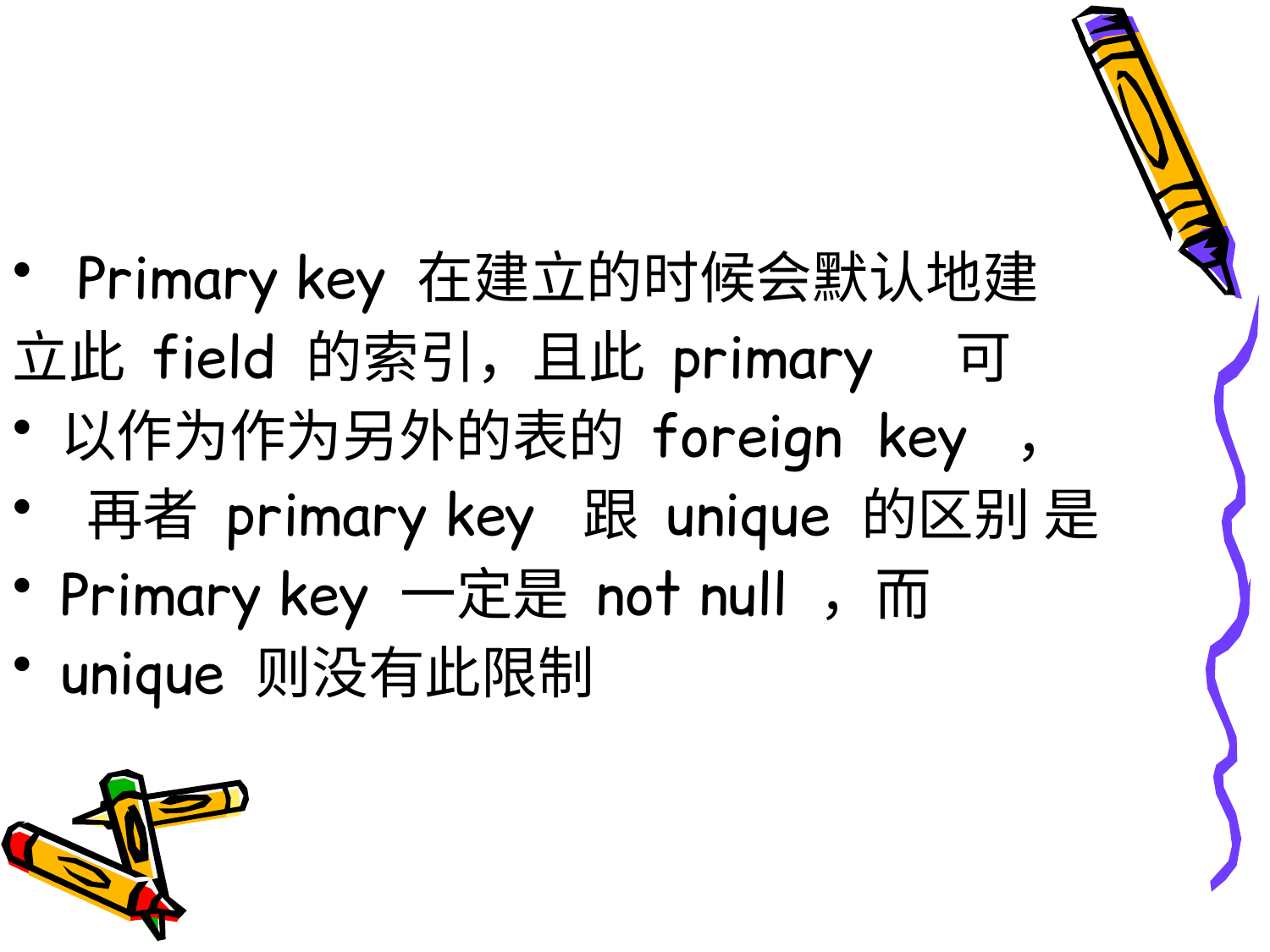

#
 Primary key 在建立的时候会默认地建
立此 field 的索引，且此 primary    可
以作为作为另外的表的 foreign  key  ，
 再者 primary key  跟 unique 的区别 是
Primary key 一定是 not null ，而
unique 则没有此限制